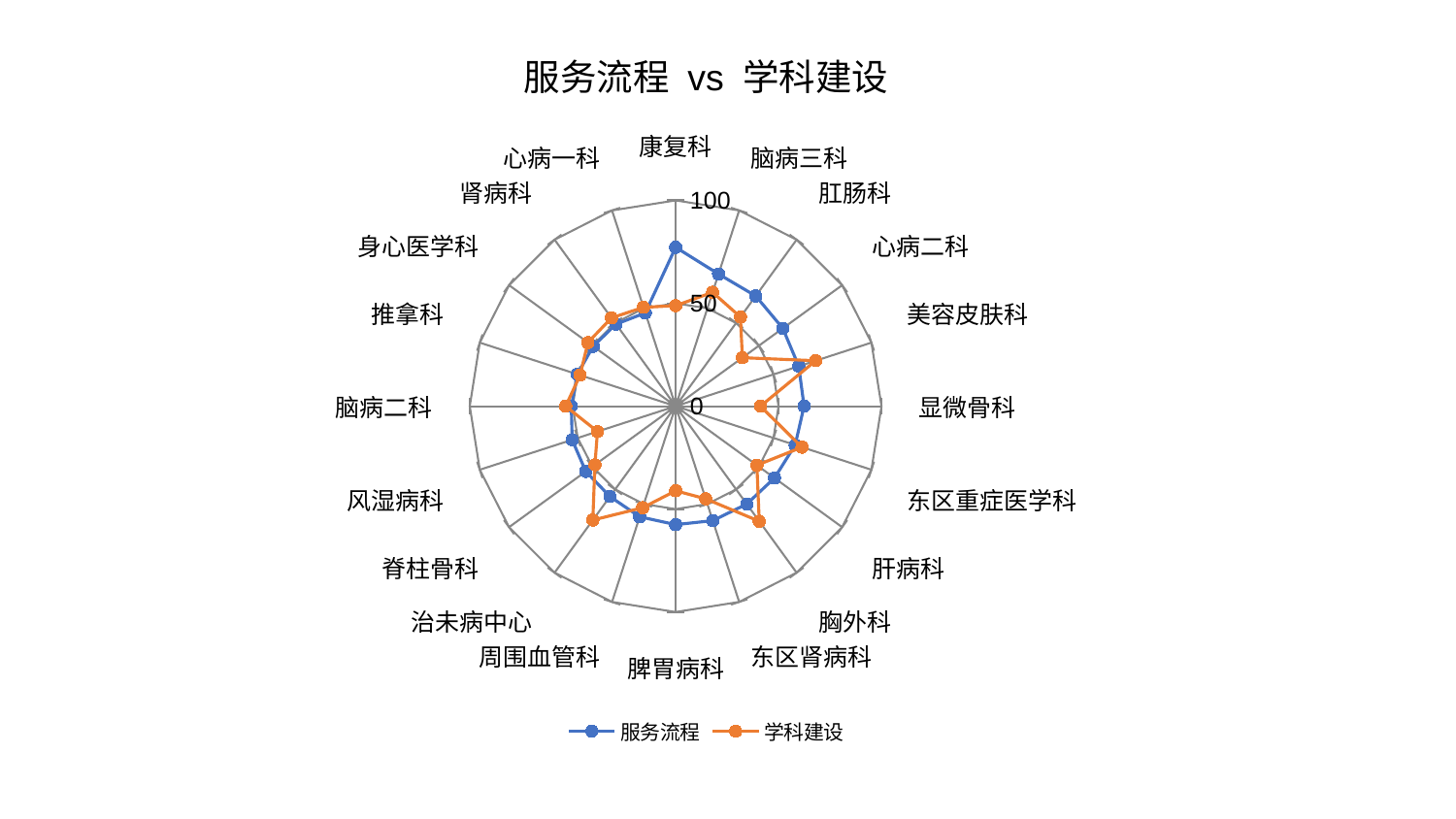

### Chart: 服务流程 vs 学科建设

| Category | 服务流程 | 学科建设 |
|---|---|---|
| 康复科 | 77.20881546200715 | 48.83256132366614 |
| 脑病三科 | 67.52686313167825 | 58.18333491860853 |
| 肛肠科 | 66.20882205664353 | 53.576516814275095 |
| 心病二科 | 64.37899064997924 | 40.10810045709657 |
| 美容皮肤科 | 62.88771649621147 | 71.56933408587862 |
| 显微骨科 | 62.407523985400516 | 41.2096291245812 |
| 东区重症医学科 | 61.087955939306326 | 64.54049732158323 |
| 肝病科 | 59.37186933530194 | 48.828776072122835 |
| 胸外科 | 58.785533155325794 | 69.11666576775397 |
| 东区肾病科 | 58.46408695128024 | 47.35348146483622 |
| 脾胃病科 | 57.55873579206206 | 41.092711682818226 |
| 周围血管科 | 56.5174332747446 | 51.8743078094208 |
| 治未病中心 | 54.27175233980922 | 68.39875391013786 |
| 脊柱骨科 | 53.927679076219036 | 48.4526420569665 |
| 风湿病科 | 52.84242258510376 | 39.900390067322924 |
| 脑病二科 | 50.645208552312944 | 53.40471664183753 |
| 推拿科 | 50.20082830005348 | 48.77922072573666 |
| 身心医学科 | 49.495679984976675 | 52.66201273420773 |
| 肾病科 | 49.26007009821181 | 53.03508656917459 |
| 心病一科 | 47.65953097262286 | 50.50960159744473 |
59